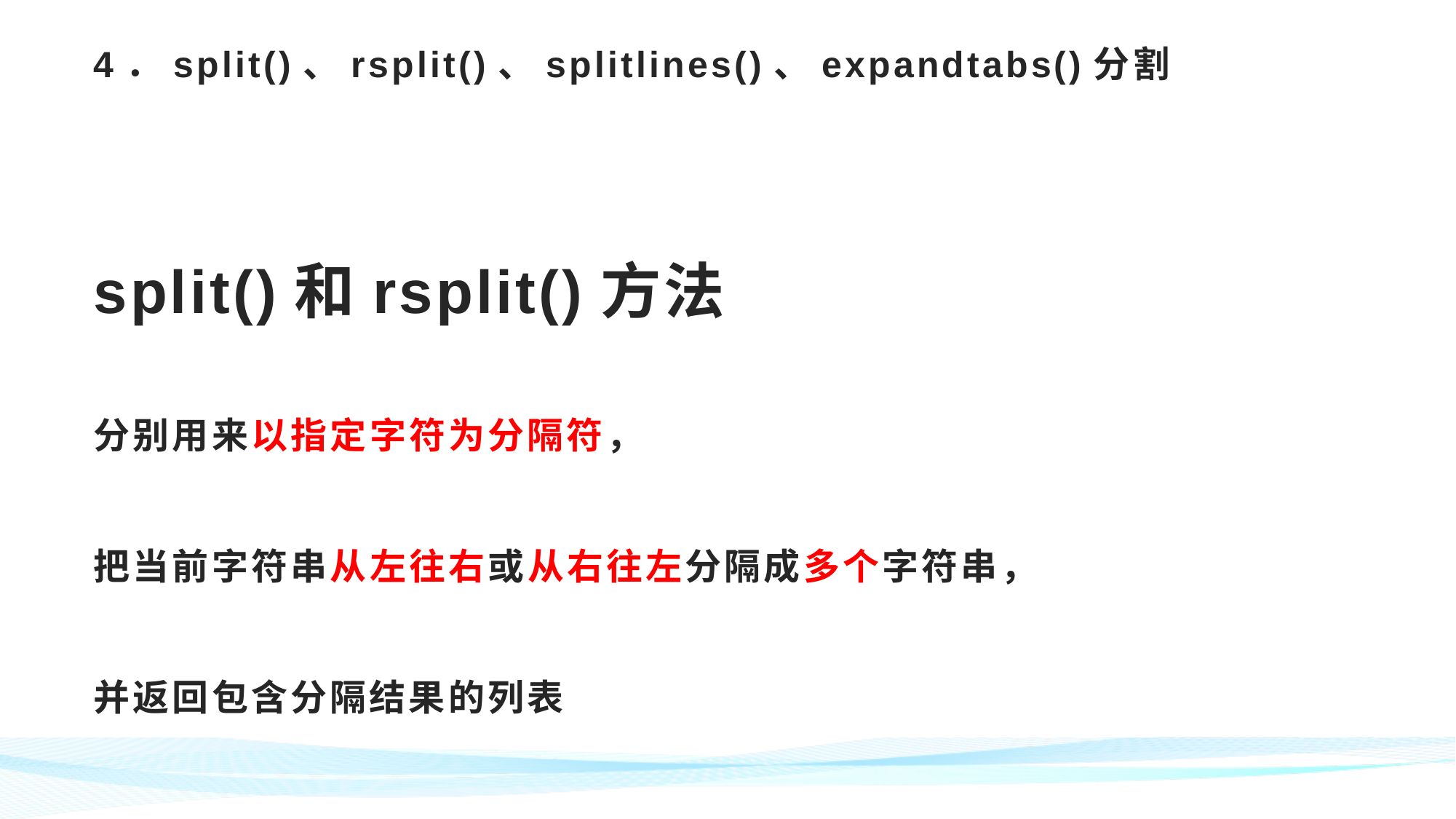

# 4．split()、rsplit()、splitlines()、expandtabs()分割 split()和rsplit()方法 分别用来以指定字符为分隔符， 把当前字符串从左往右或从右往左分隔成多个字符串， 并返回包含分隔结果的列表